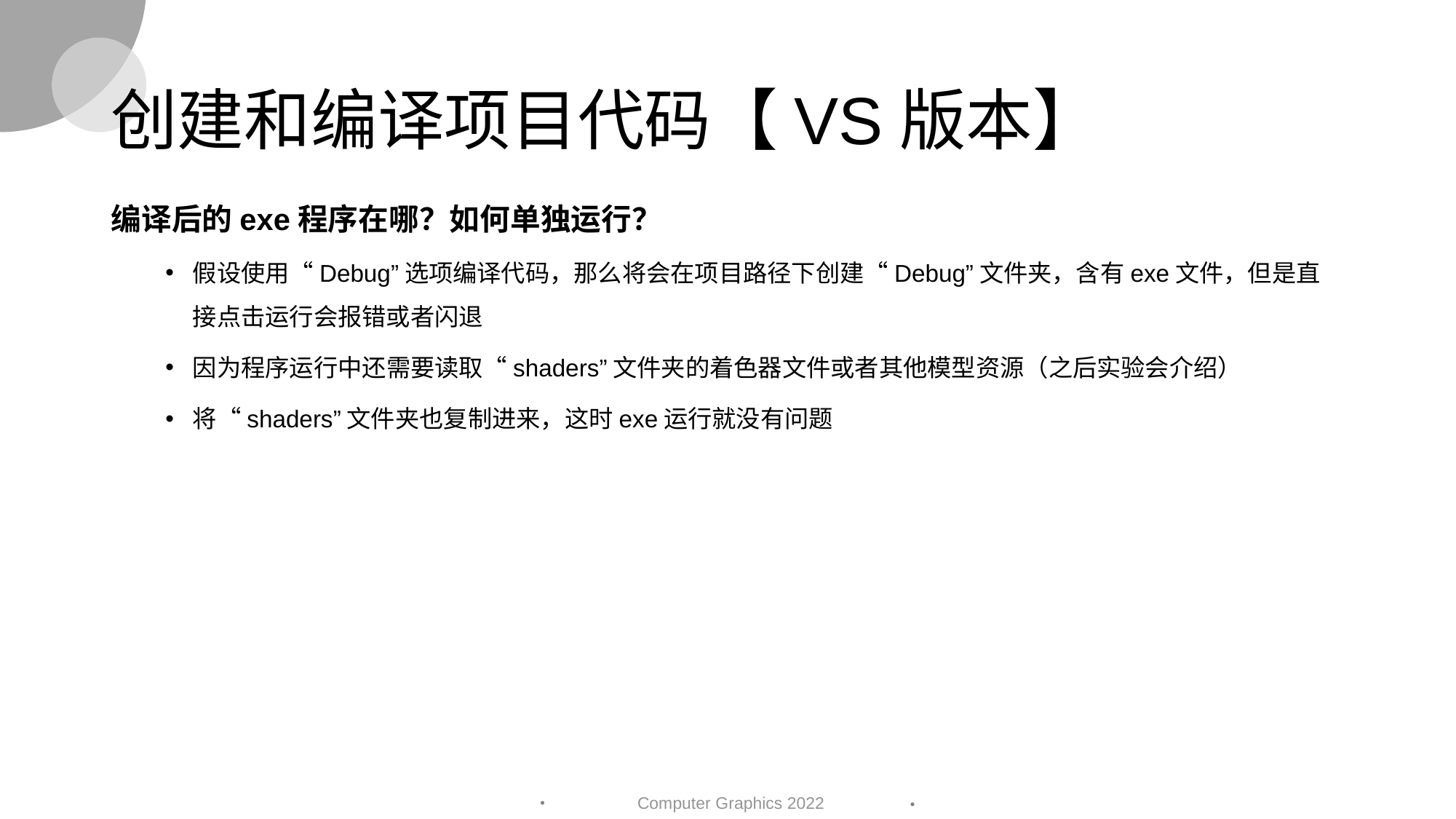

# 创建和编译项目代码【VS版本】
编译后的exe程序在哪？如何单独运行？
假设使用“Debug”选项编译代码，那么将会在项目路径下创建“Debug”文件夹，含有exe文件，但是直接点击运行会报错或者闪退
因为程序运行中还需要读取“shaders”文件夹的着色器文件或者其他模型资源（之后实验会介绍）
将“shaders”文件夹也复制进来，这时exe运行就没有问题